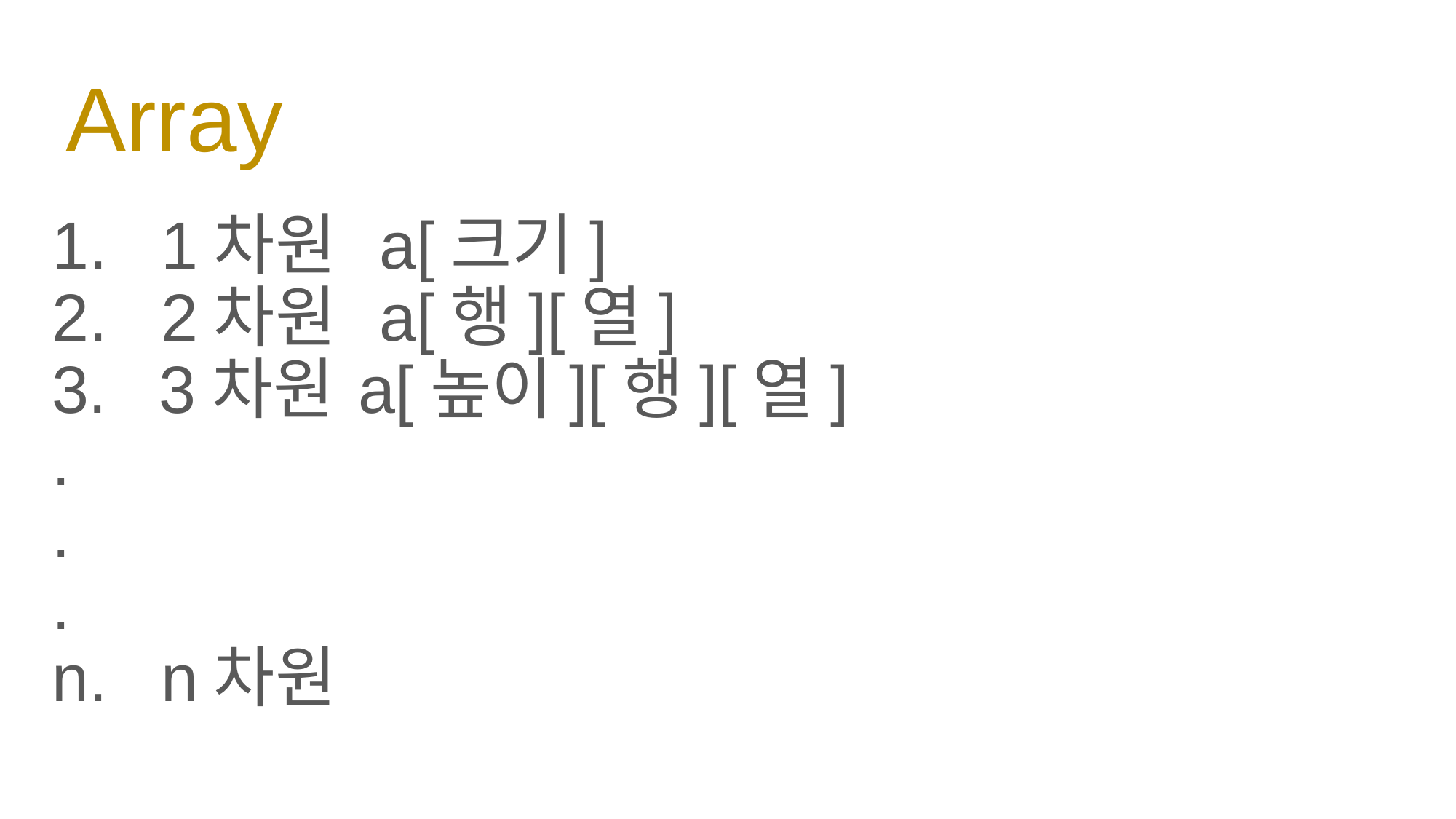

# Array
1.	1차원 	a[크기]
2.	2차원 	a[행][열]
 3차원 	a[높이][행][열]
.
.
.
n.	n차원